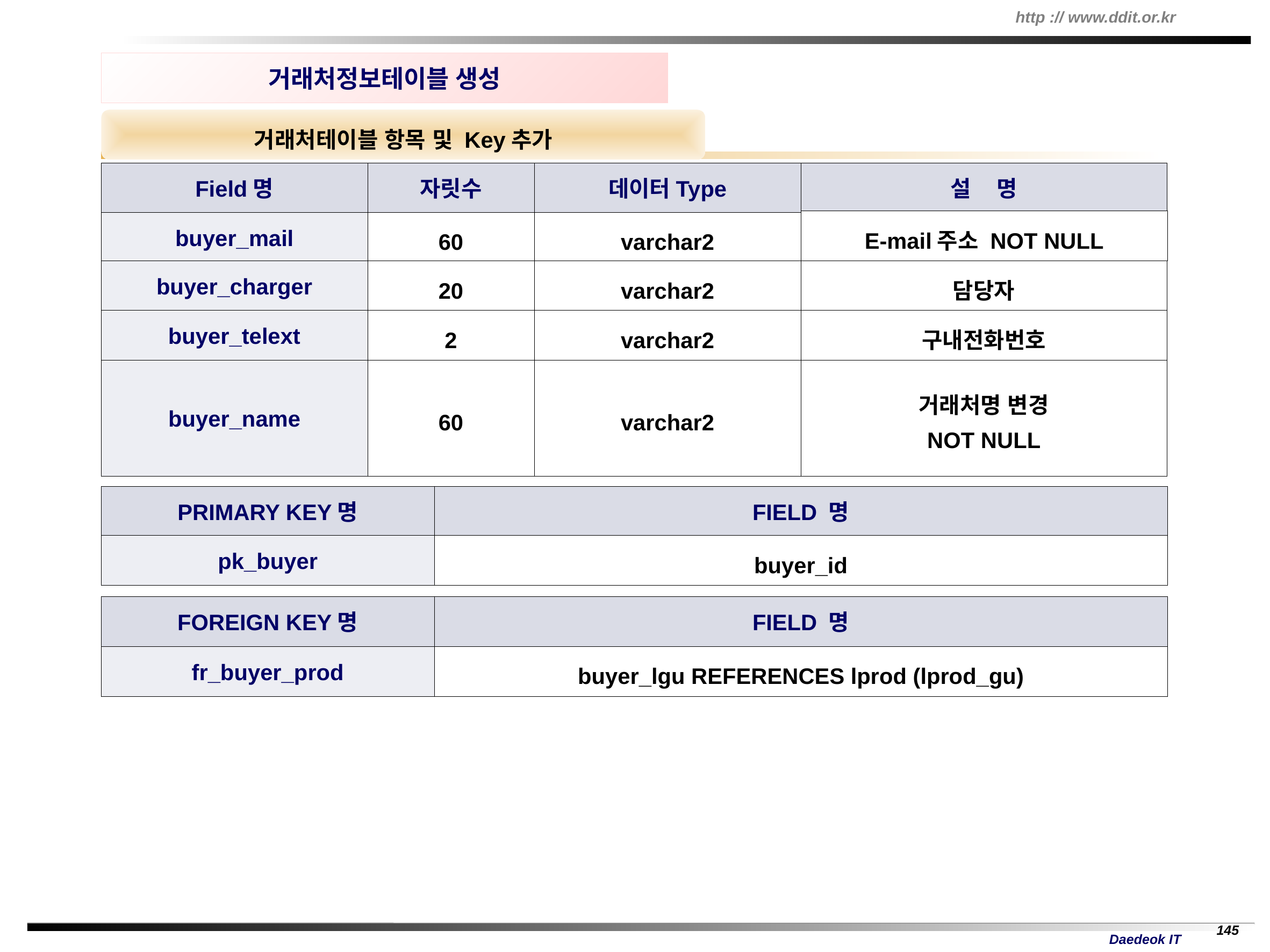

거래처정보테이블 생성
거래처테이블 항목 및 Key추가

Field명
자릿수
데이터Type
설    명
E-mail주소 NOT NULL
buyer_mail
60
varchar2
buyer_charger
20
varchar2
담당자
buyer_telext
2
varchar2
구내전화번호
buyer_name
60
varchar2
거래처명 변경
NOT NULL
PRIMARY KEY명
FIELD 명
pk_buyer
buyer_id
FOREIGN KEY명
FIELD 명
fr_buyer_prod
buyer_lgu REFERENCES lprod (lprod_gu)